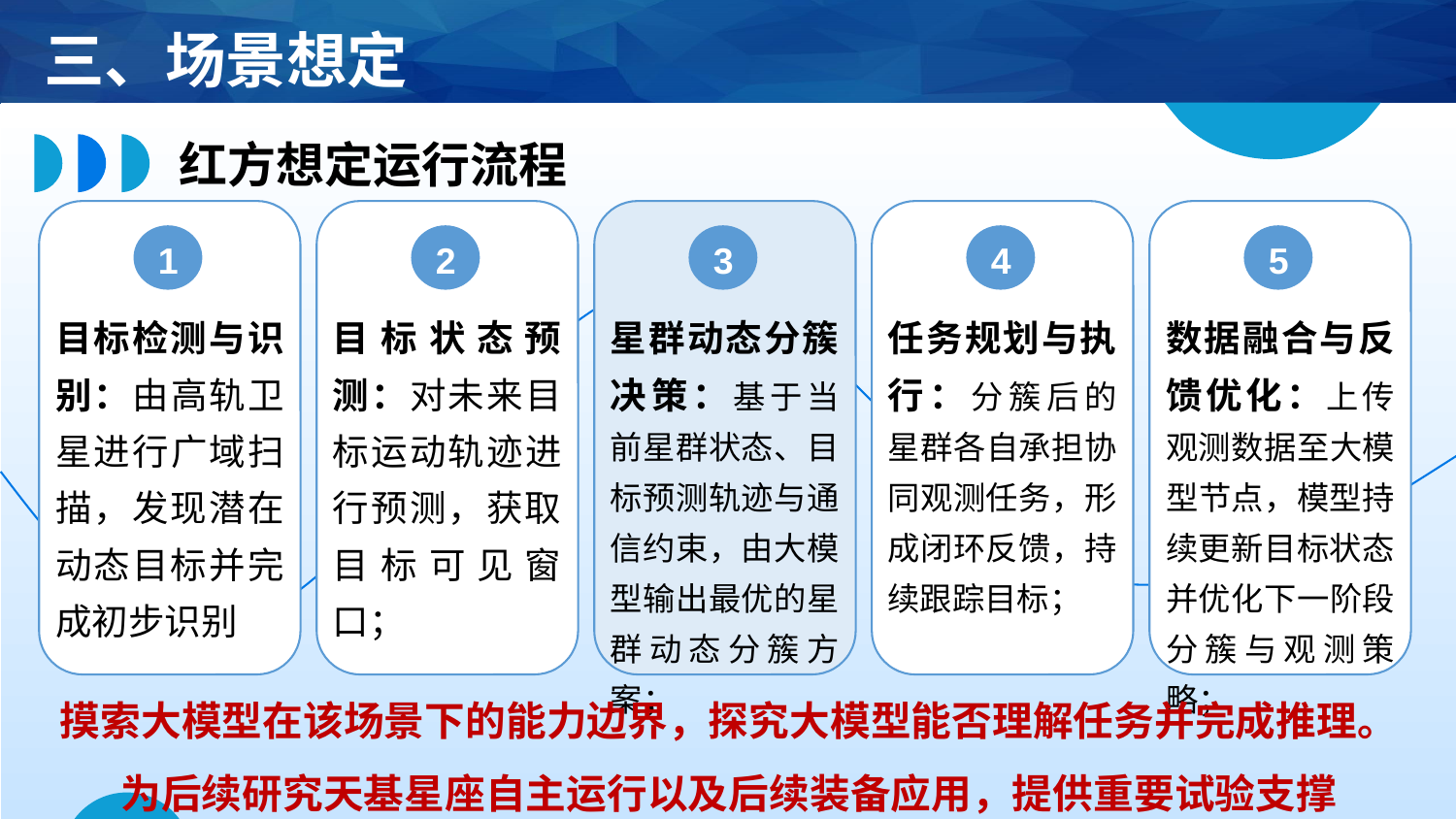

三、场景想定

红方想定运行流程

1
2
3
4
5
目标检测与识别：由高轨卫星进行广域扫描，发现潜在动态目标并完成初步识别
目标状态预测：对未来目标运动轨迹进行预测，获取目标可见窗口；
星群动态分簇决策：基于当前星群状态、目标预测轨迹与通信约束，由大模型输出最优的星群动态分簇方案；
任务规划与执行：分簇后的星群各自承担协同观测任务，形成闭环反馈，持续跟踪目标；
数据融合与反馈优化：上传观测数据至大模型节点，模型持续更新目标状态并优化下一阶段分簇与观测策略；

摸索大模型在该场景下的能力边界，探究大模型能否理解任务并完成推理。
为后续研究天基星座自主运行以及后续装备应用，提供重要试验支撑